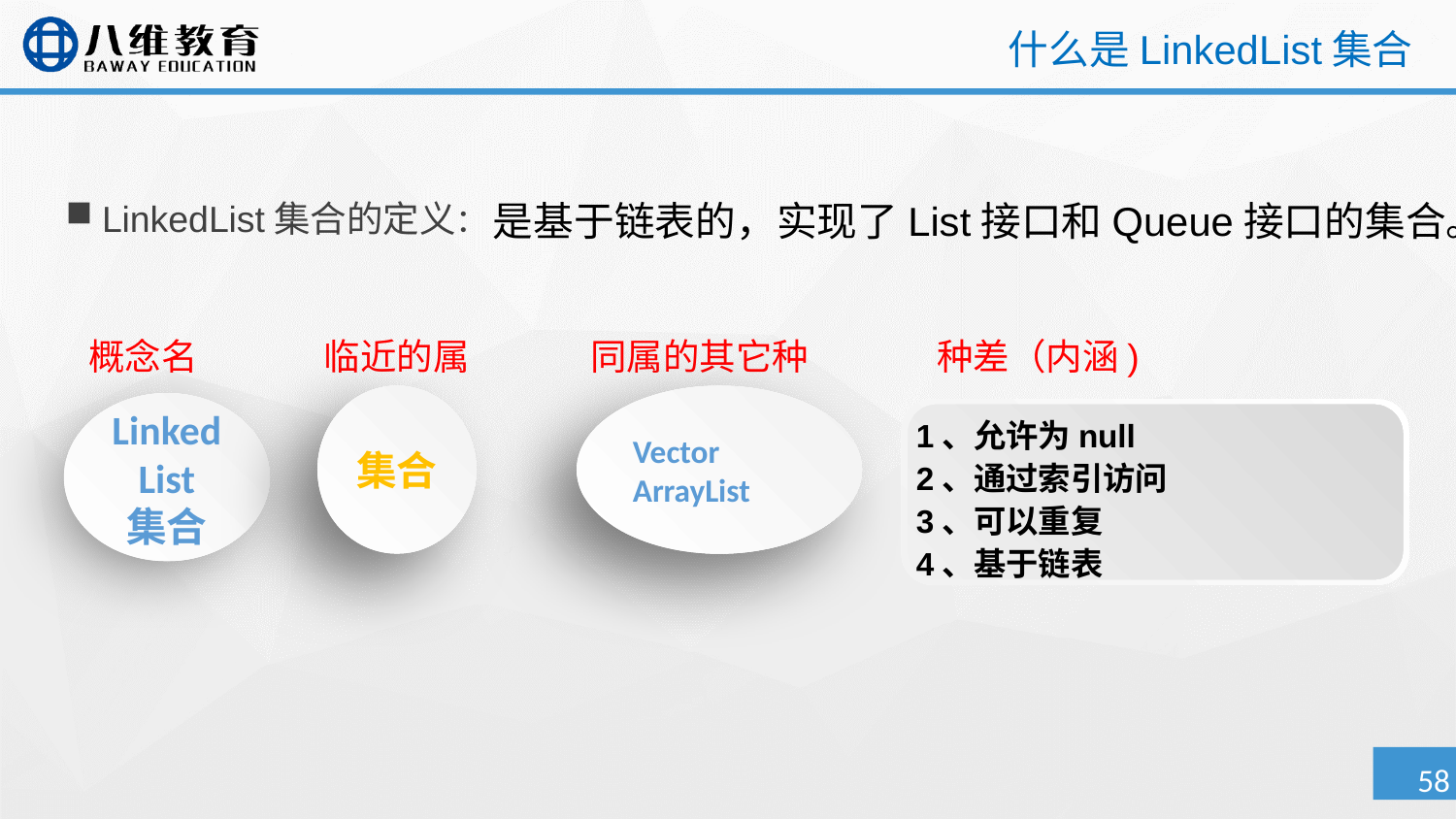

# 什么是LinkedList集合
LinkedList集合的定义：

是基于链表的，实现了List接口和Queue接口的集合。

概念名
临近的属
同属的其它种
种差（内涵)
集合
Vector
ArrayList

LinkedList
集合

1、允许为null
2、通过索引访问
3、可以重复
4、基于链表